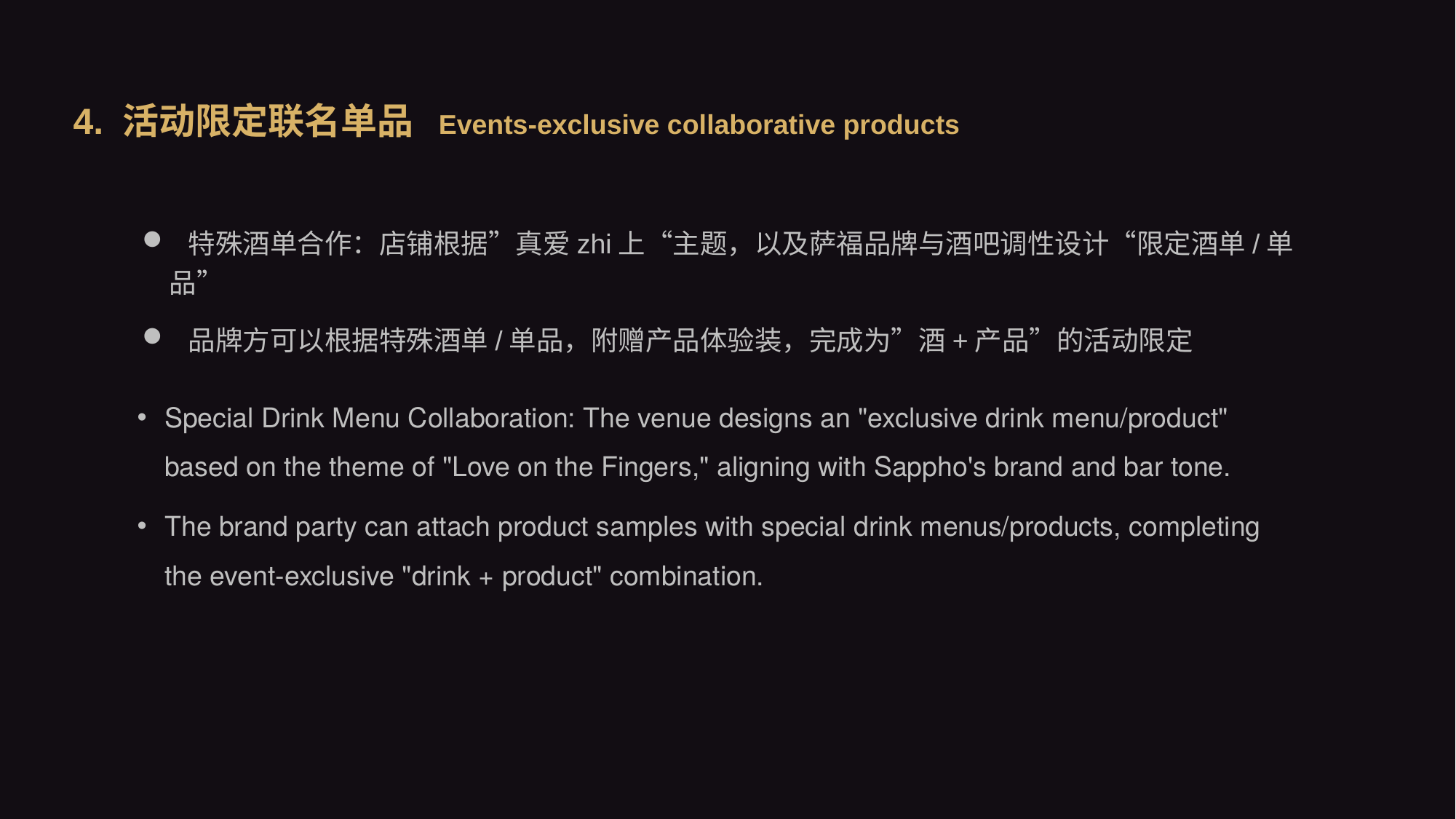

4. 活动限定联名单品  Events-exclusive collaborative products
  特殊酒单合作：店铺根据”真爱zhi上“主题，以及萨福品牌与酒吧调性设计“限定酒单/单品”
  品牌方可以根据特殊酒单/单品，附赠产品体验装，完成为”酒+产品”的活动限定
Special Drink Menu Collaboration: The venue designs an "exclusive drink menu/product" based on the theme of "Love on the Fingers," aligning with Sappho's brand and bar tone.
The brand party can attach product samples with special drink menus/products, completing the event-exclusive "drink + product" combination.